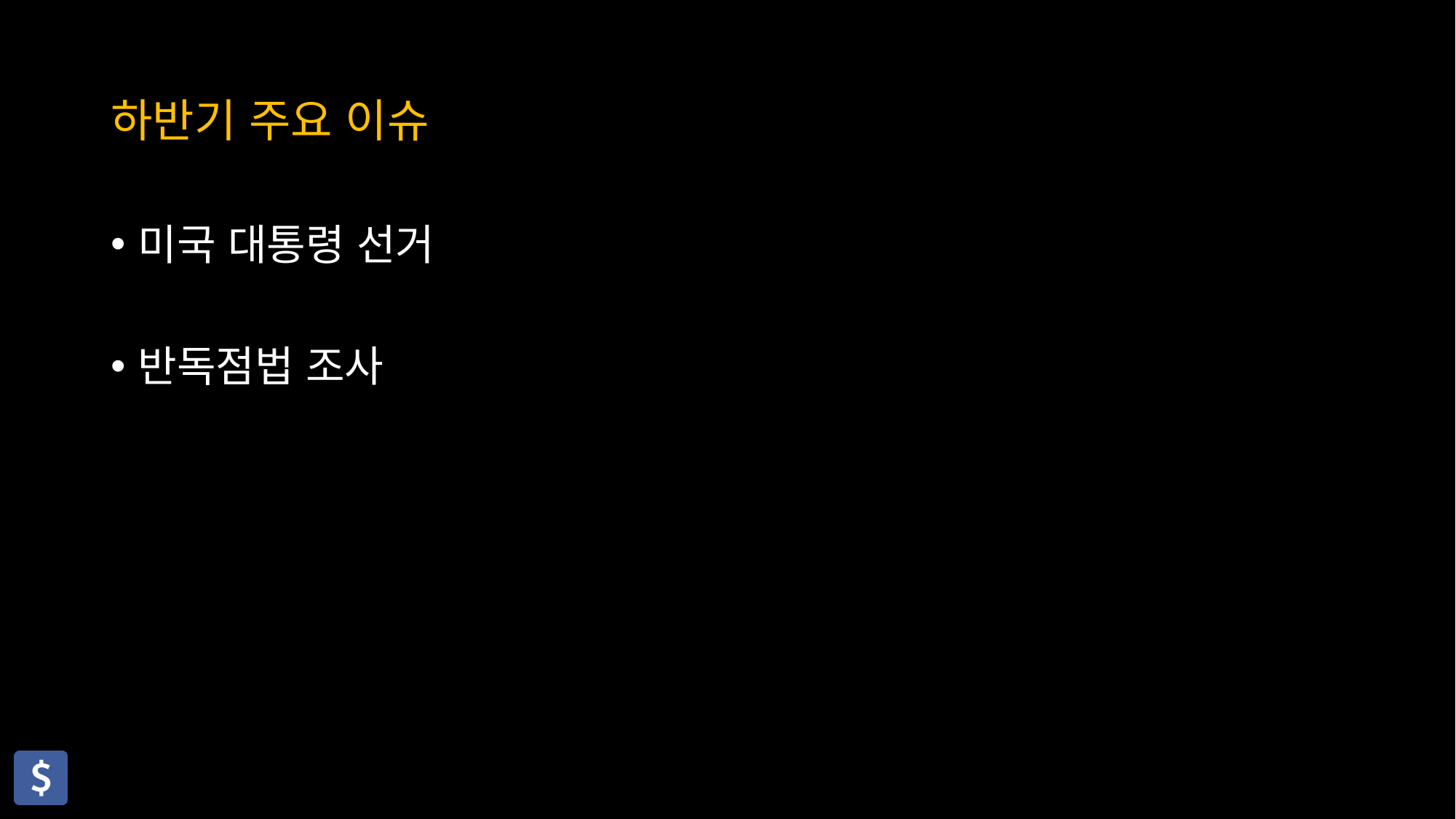

# 하반기 주요 이슈
미국 대통령 선거

반독점법 조사